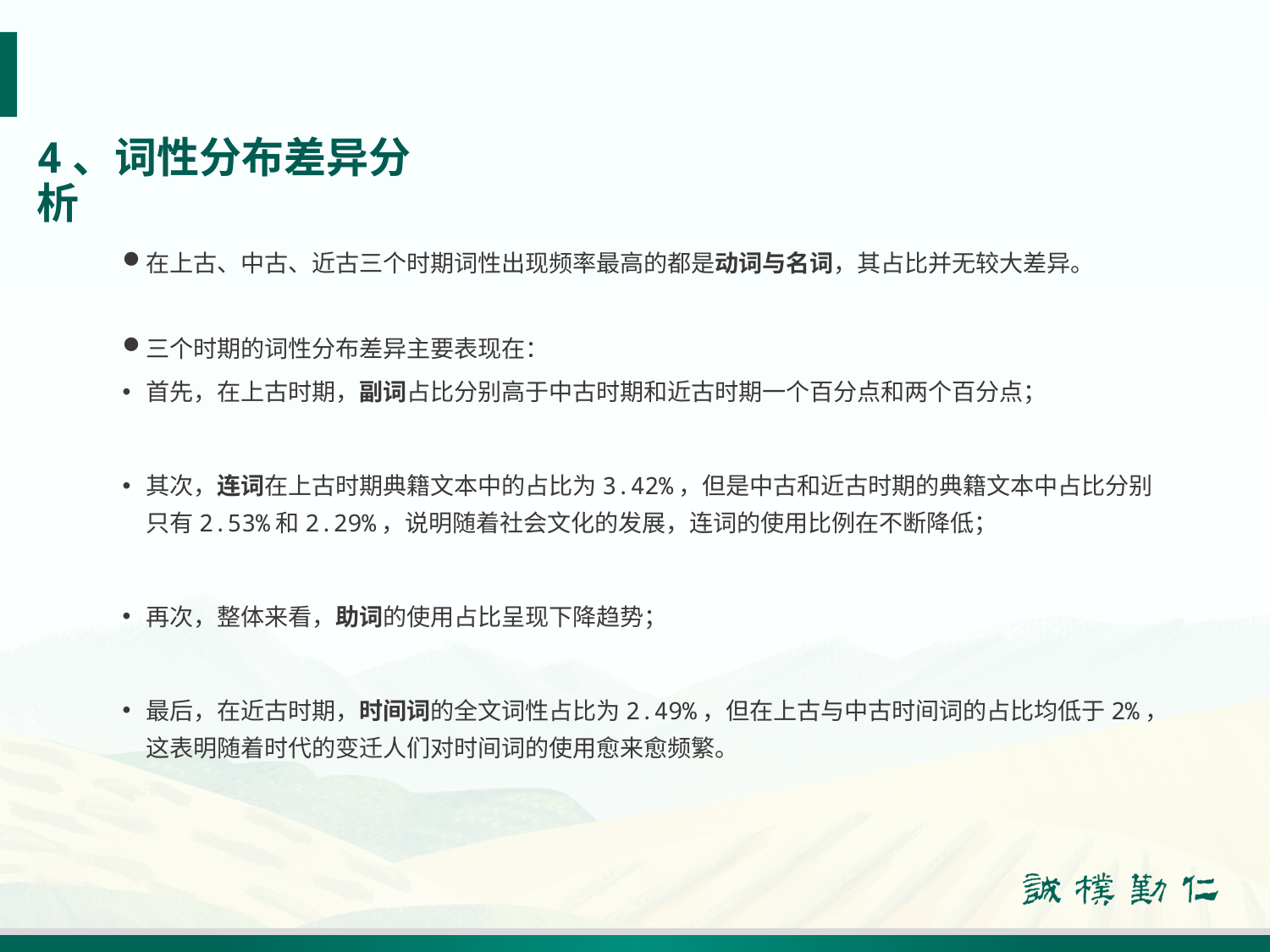

# 4、词性分布差异分析
在上古、中古、近古三个时期词性出现频率最高的都是动词与名词，其占比并无较大差异。

三个时期的词性分布差异主要表现在：
首先，在上古时期，副词占比分别高于中古时期和近古时期一个百分点和两个百分点；

其次，连词在上古时期典籍文本中的占比为3.42%，但是中古和近古时期的典籍文本中占比分别只有2.53%和2.29%，说明随着社会文化的发展，连词的使用比例在不断降低；

再次，整体来看，助词的使用占比呈现下降趋势；

最后，在近古时期，时间词的全文词性占比为2.49%，但在上古与中古时间词的占比均低于2%，这表明随着时代的变迁人们对时间词的使用愈来愈频繁。